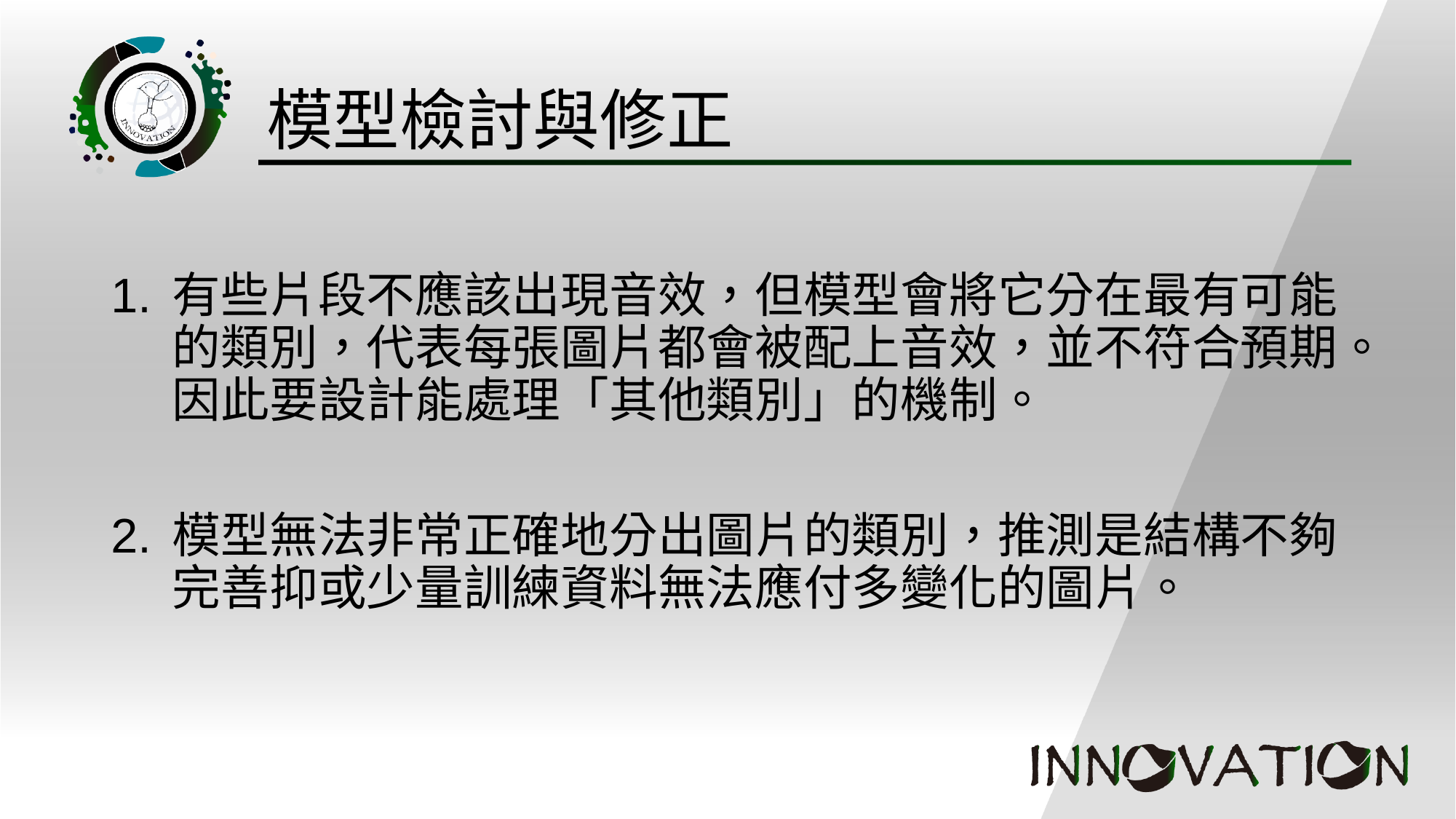

# 模型檢討與修正
有些片段不應該出現音效，但模型會將它分在最有可能的類別，代表每張圖片都會被配上音效，並不符合預期。因此要設計能處理「其他類別」的機制。

模型無法非常正確地分出圖片的類別，推測是結構不夠完善抑或少量訓練資料無法應付多變化的圖片。